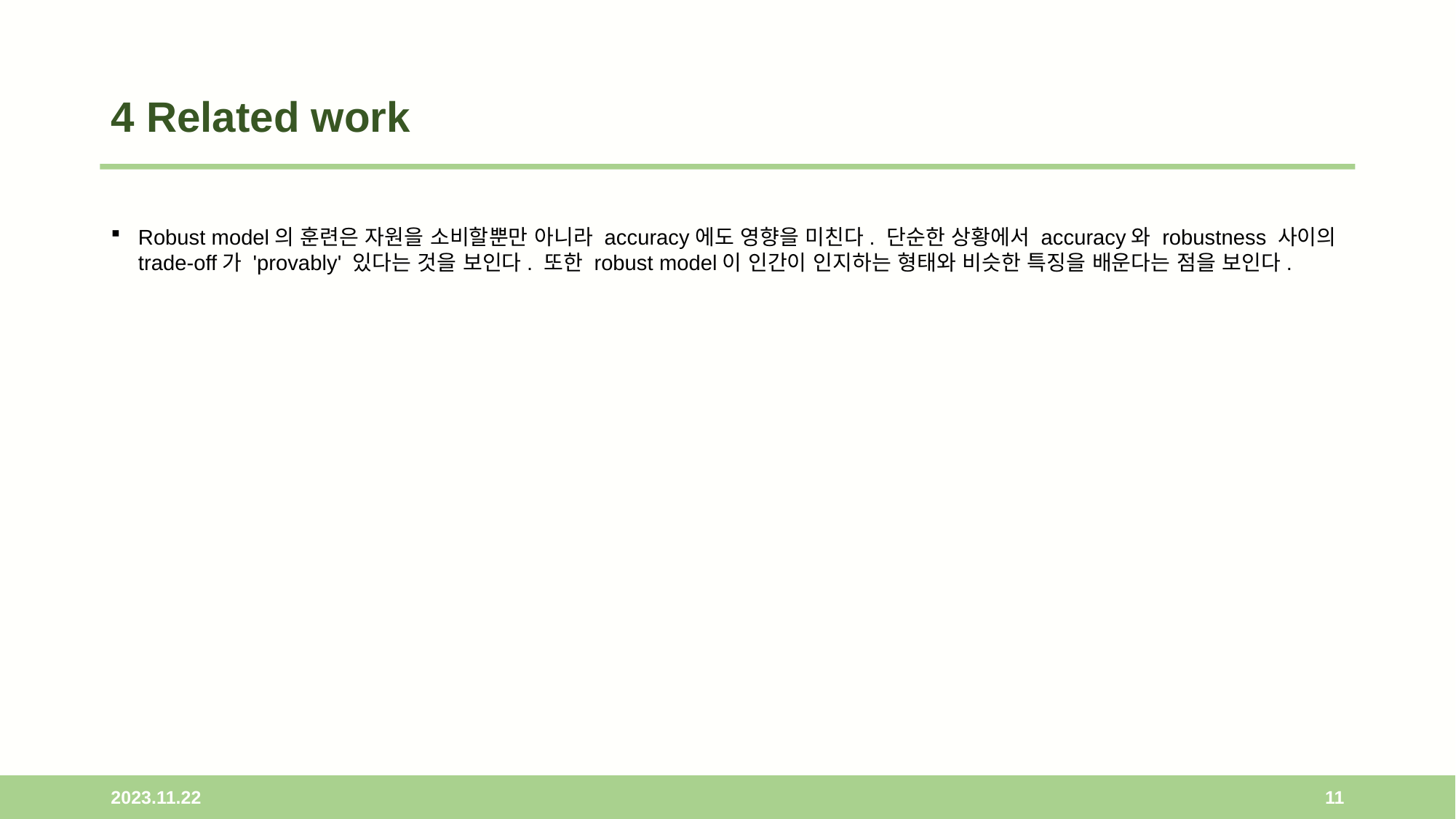

# 4 Related work
Robust model의 훈련은 자원을 소비할뿐만 아니라 accuracy에도 영향을 미친다. 단순한 상황에서 accuracy와 robustness 사이의 trade-off가 'provably' 있다는 것을 보인다. 또한 robust model이 인간이 인지하는 형태와 비슷한 특징을 배운다는 점을 보인다.
2023.11.22
11